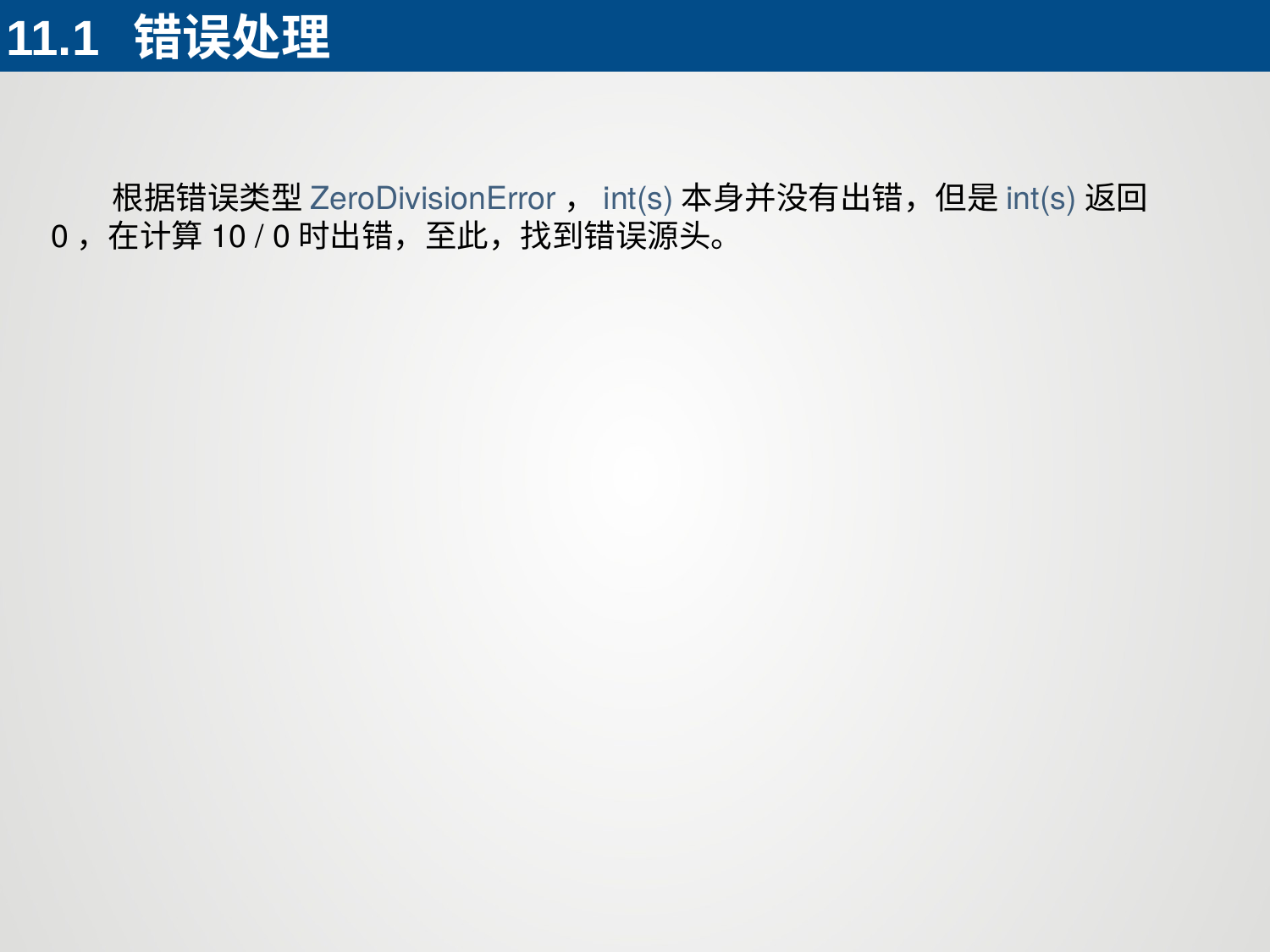

11.1	错误处理
      根据错误类型ZeroDivisionError，int(s)本身并没有出错，但是int(s)返回0，在计算10 / 0时出错，至此，找到错误源头。